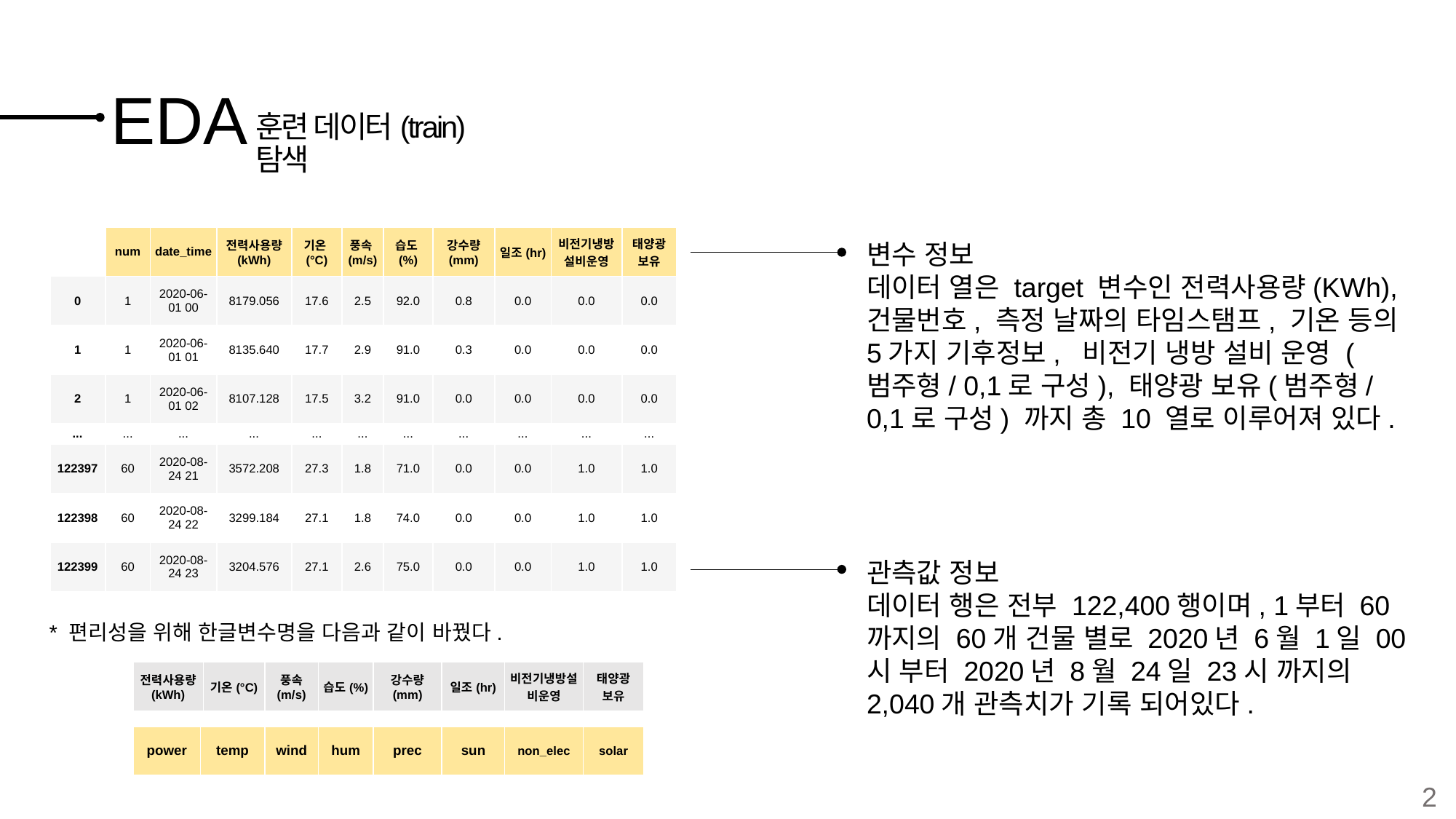

# EDA
훈련 데이터(train) 탐색
|  | num | date\_time | 전력사용량 (kWh) | 기온(°C) | 풍속(m/s) | 습도(%) | 강수량 (mm) | 일조(hr) | 비전기냉방설비운영 | 태양광 보유 |
| --- | --- | --- | --- | --- | --- | --- | --- | --- | --- | --- |
| 0 | 1 | 2020-06-01 00 | 8179.056 | 17.6 | 2.5 | 92.0 | 0.8 | 0.0 | 0.0 | 0.0 |
| 1 | 1 | 2020-06-01 01 | 8135.640 | 17.7 | 2.9 | 91.0 | 0.3 | 0.0 | 0.0 | 0.0 |
| 2 | 1 | 2020-06-01 02 | 8107.128 | 17.5 | 3.2 | 91.0 | 0.0 | 0.0 | 0.0 | 0.0 |
| ... | ... | ... | ... | ... | ... | ... | ... | ... | ... | ... |
| 122397 | 60 | 2020-08-24 21 | 3572.208 | 27.3 | 1.8 | 71.0 | 0.0 | 0.0 | 1.0 | 1.0 |
| 122398 | 60 | 2020-08-24 22 | 3299.184 | 27.1 | 1.8 | 74.0 | 0.0 | 0.0 | 1.0 | 1.0 |
| 122399 | 60 | 2020-08-24 23 | 3204.576 | 27.1 | 2.6 | 75.0 | 0.0 | 0.0 | 1.0 | 1.0 |
변수 정보
데이터 열은 target 변수인 전력사용량(KWh), 건물번호, 측정 날짜의 타임스탬프, 기온 등의 5가지 기후정보,  비전기 냉방 설비 운영 (범주형/ 0,1로 구성), 태양광 보유(범주형/0,1로 구성) 까지 총 10 열로 이루어져 있다.
관측값 정보
데이터 행은 전부 122,400행이며, 1부터 60까지의 60개 건물 별로 2020년 6월 1일 00시 부터 2020년 8월 24일 23시 까지의 2,040개 관측치가 기록 되어있다.
* 편리성을 위해 한글변수명을 다음과 같이 바꿨다.
| 전력사용량 (kWh) | 기온(°C) | 풍속 (m/s) | 습도(%) | 강수량 (mm) | 일조(hr) | 비전기냉방설비운영 | 태양광 보유 |
| --- | --- | --- | --- | --- | --- | --- | --- |
| power | temp | wind | hum | prec | sun | non\_elec | solar |
| --- | --- | --- | --- | --- | --- | --- | --- |
2